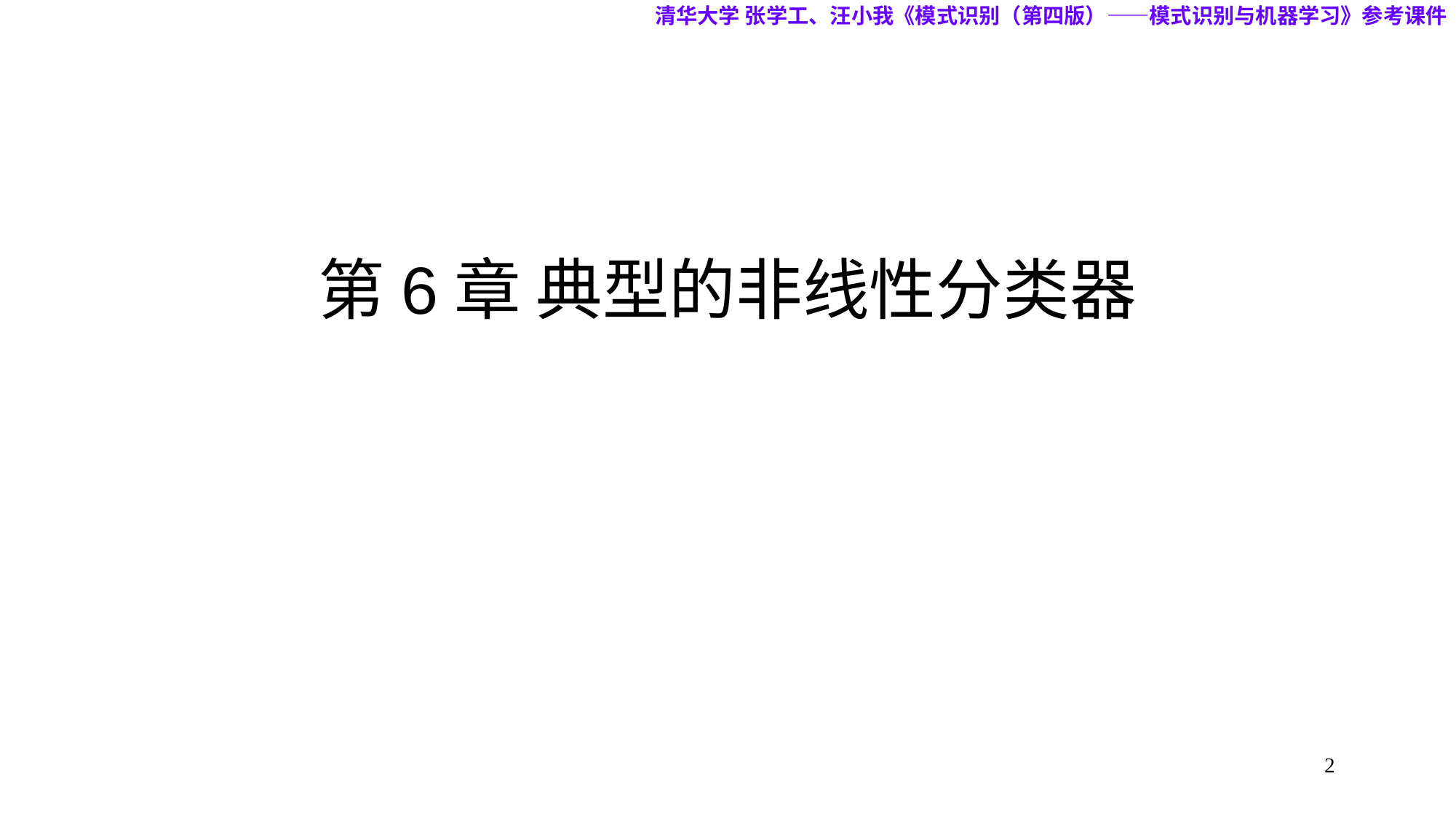

清华大学 张学工、汪小我《模式识别（第四版）——模式识别与机器学习》参考课件
# 第6章 典型的非线性分类器
2